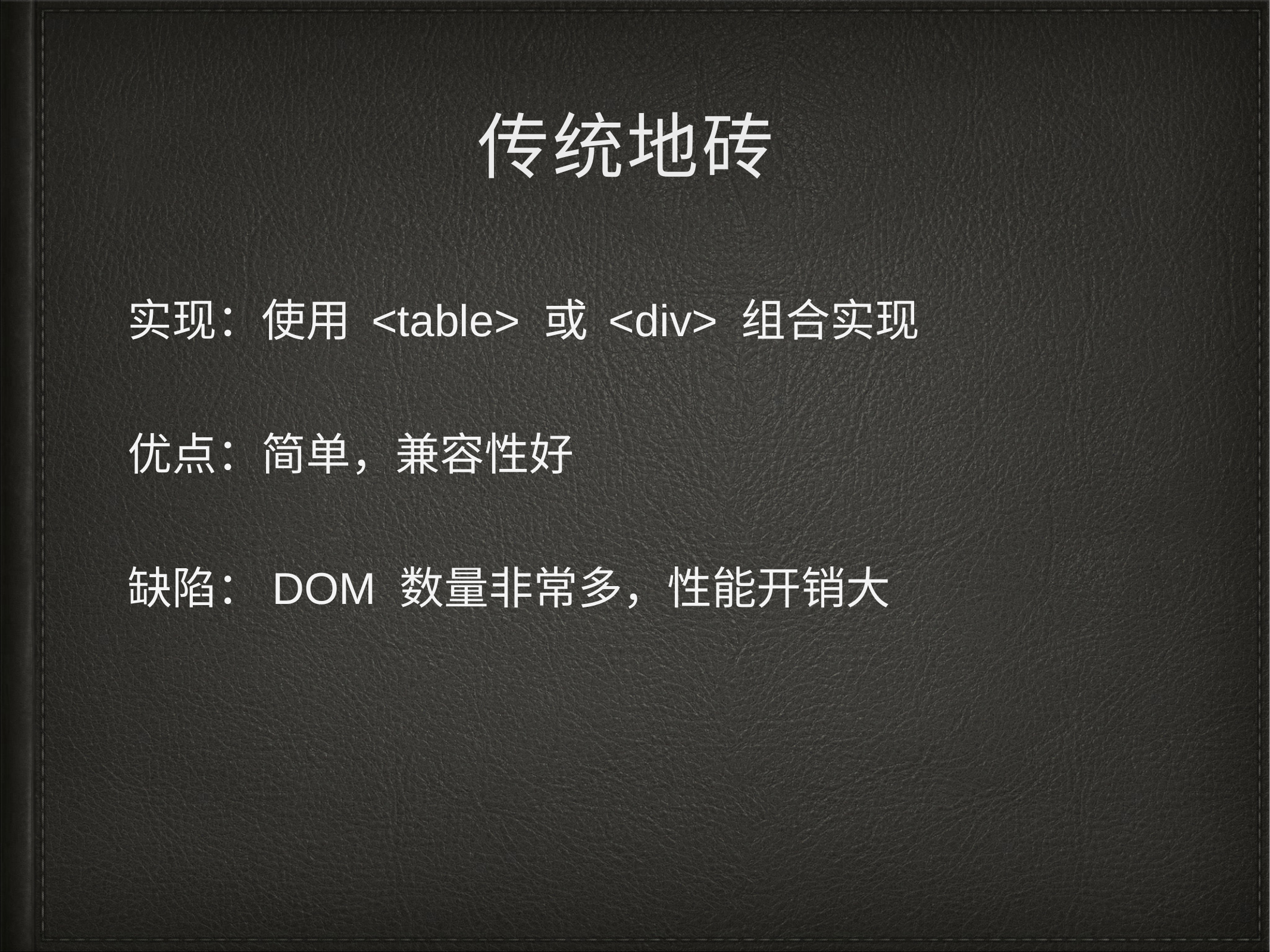

# 传统地砖
实现：使用 <table> 或 <div> 组合实现
优点：简单，兼容性好
缺陷：DOM 数量非常多，性能开销大